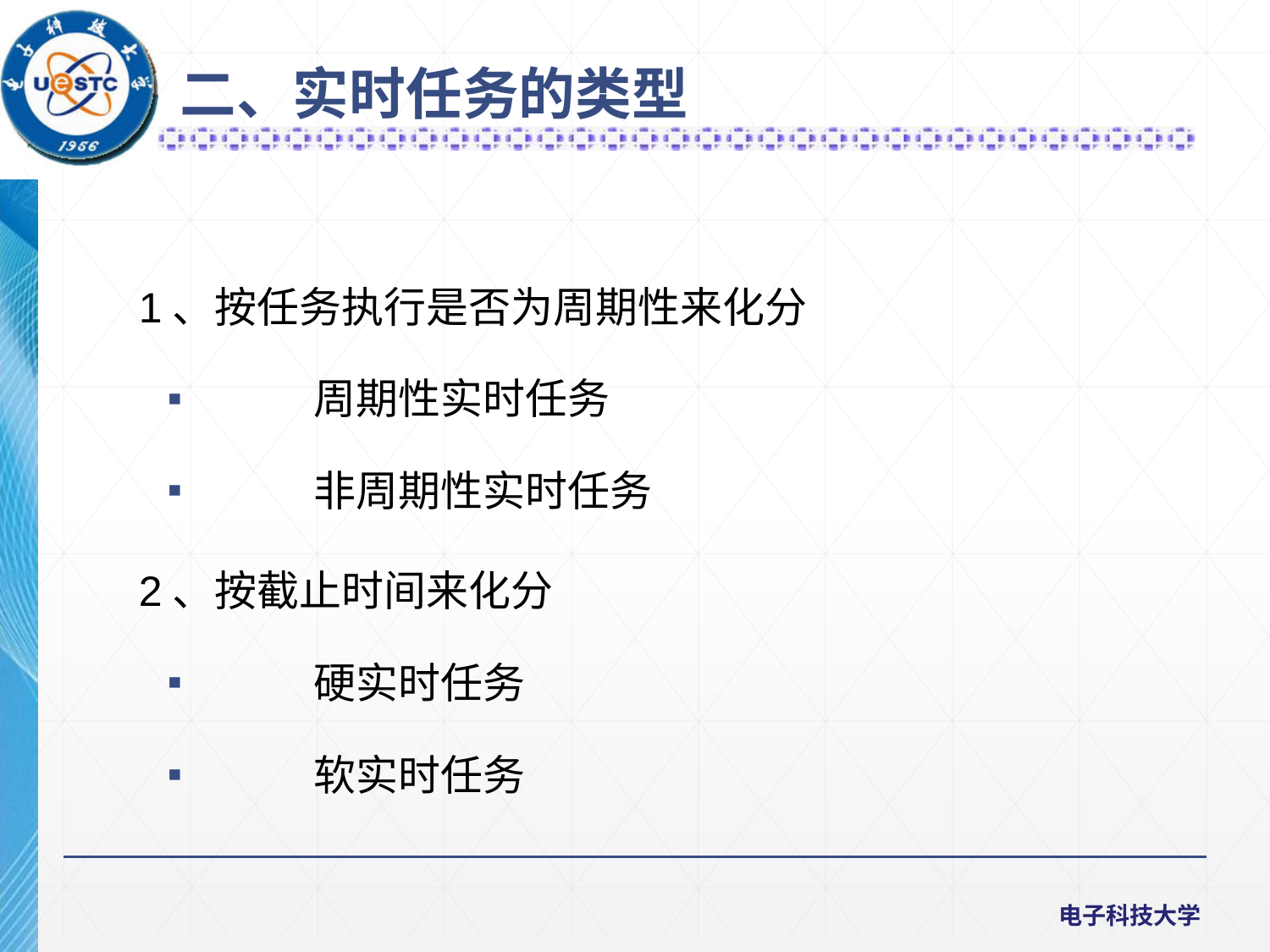

二、实时任务的类型
1、按任务执行是否为周期性来化分
	周期性实时任务
	非周期性实时任务
2、按截止时间来化分
	硬实时任务
	软实时任务